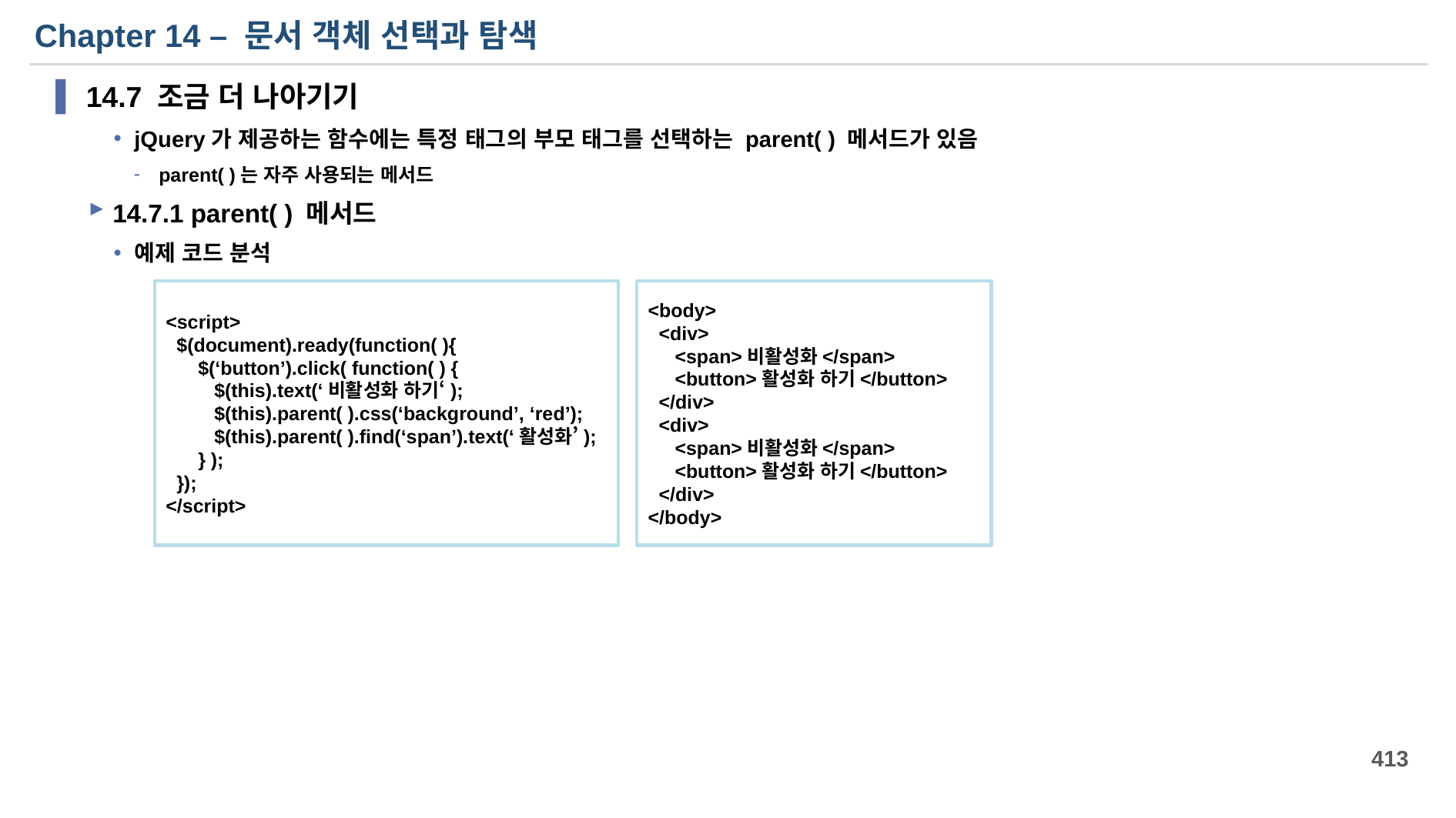

# Chapter 14 – 문서 객체 선택과 탐색
14.7 조금 더 나아기기
jQuery가 제공하는 함수에는 특정 태그의 부모 태그를 선택하는 parent( ) 메서드가 있음
parent( )는 자주 사용되는 메서드
14.7.1 parent( ) 메서드
예제 코드 분석

<script>
  $(document).ready(function( ){
      $(‘button’).click( function( ) {
         $(this).text(‘비활성화 하기‘);
         $(this).parent( ).css(‘background’, ‘red’);
         $(this).parent( ).find(‘span’).text(‘활성화’);
      } );
  });
</script>
<body>
  <div>
     <span>비활성화</span>
     <button>활성화 하기</button>
  </div>
  <div>
     <span>비활성화</span>
     <button>활성화 하기</button>
  </div>
</body>
413